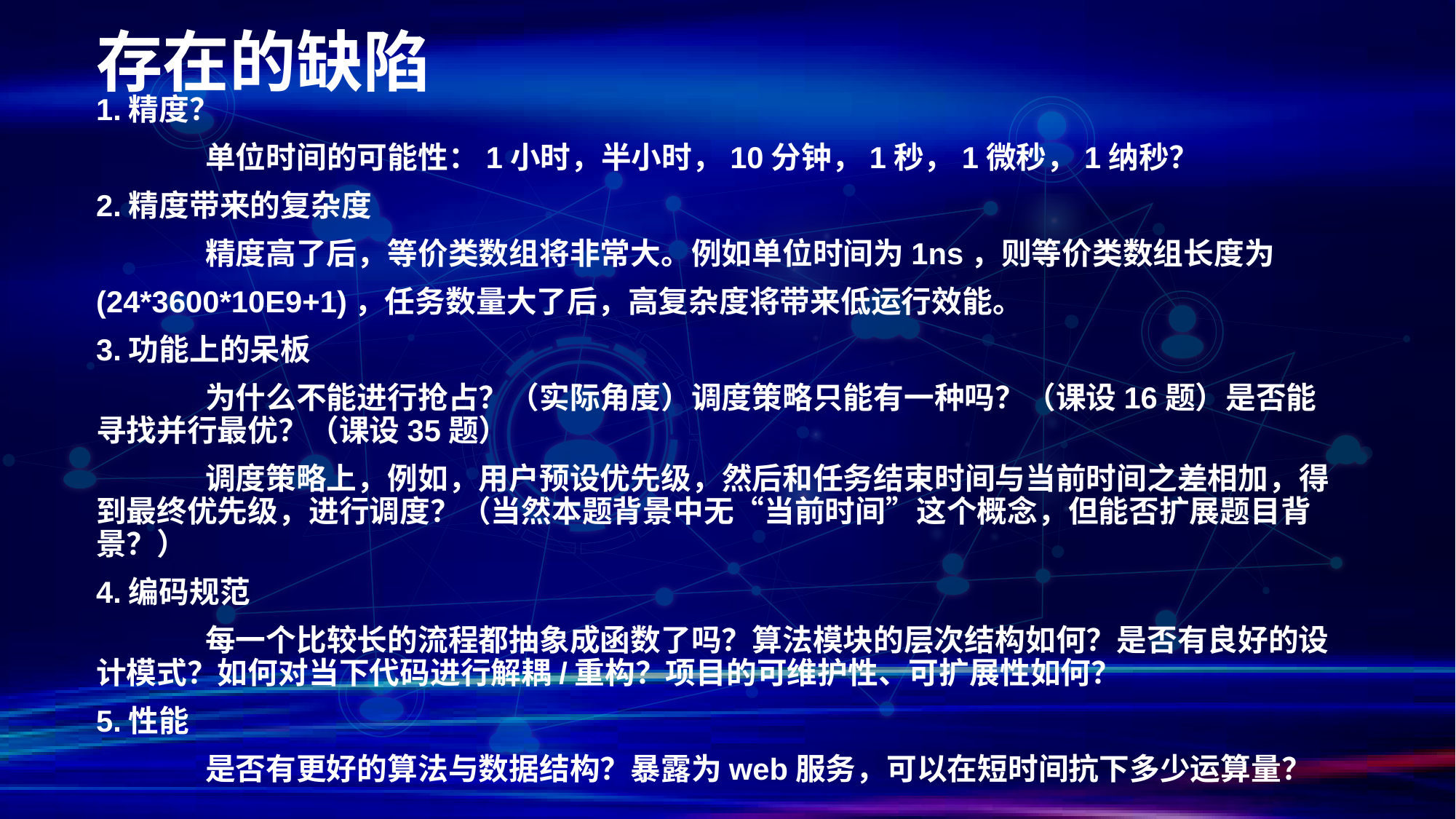

# 存在的缺陷
1.精度？
	单位时间的可能性：1小时，半小时，10分钟，1秒，1微秒，1纳秒？
2.精度带来的复杂度
	精度高了后，等价类数组将非常大。例如单位时间为1ns，则等价类数组长度为
(24*3600*10E9+1)，任务数量大了后，高复杂度将带来低运行效能。
3.功能上的呆板
	为什么不能进行抢占？（实际角度）调度策略只能有一种吗？（课设16题）是否能寻找并行最优？（课设35题）
	调度策略上，例如，用户预设优先级，然后和任务结束时间与当前时间之差相加，得到最终优先级，进行调度？（当然本题背景中无“当前时间”这个概念，但能否扩展题目背景？）
4.编码规范
	每一个比较长的流程都抽象成函数了吗？算法模块的层次结构如何？是否有良好的设计模式？如何对当下代码进行解耦/重构？项目的可维护性、可扩展性如何？
5.性能
	是否有更好的算法与数据结构？暴露为web服务，可以在短时间抗下多少运算量？